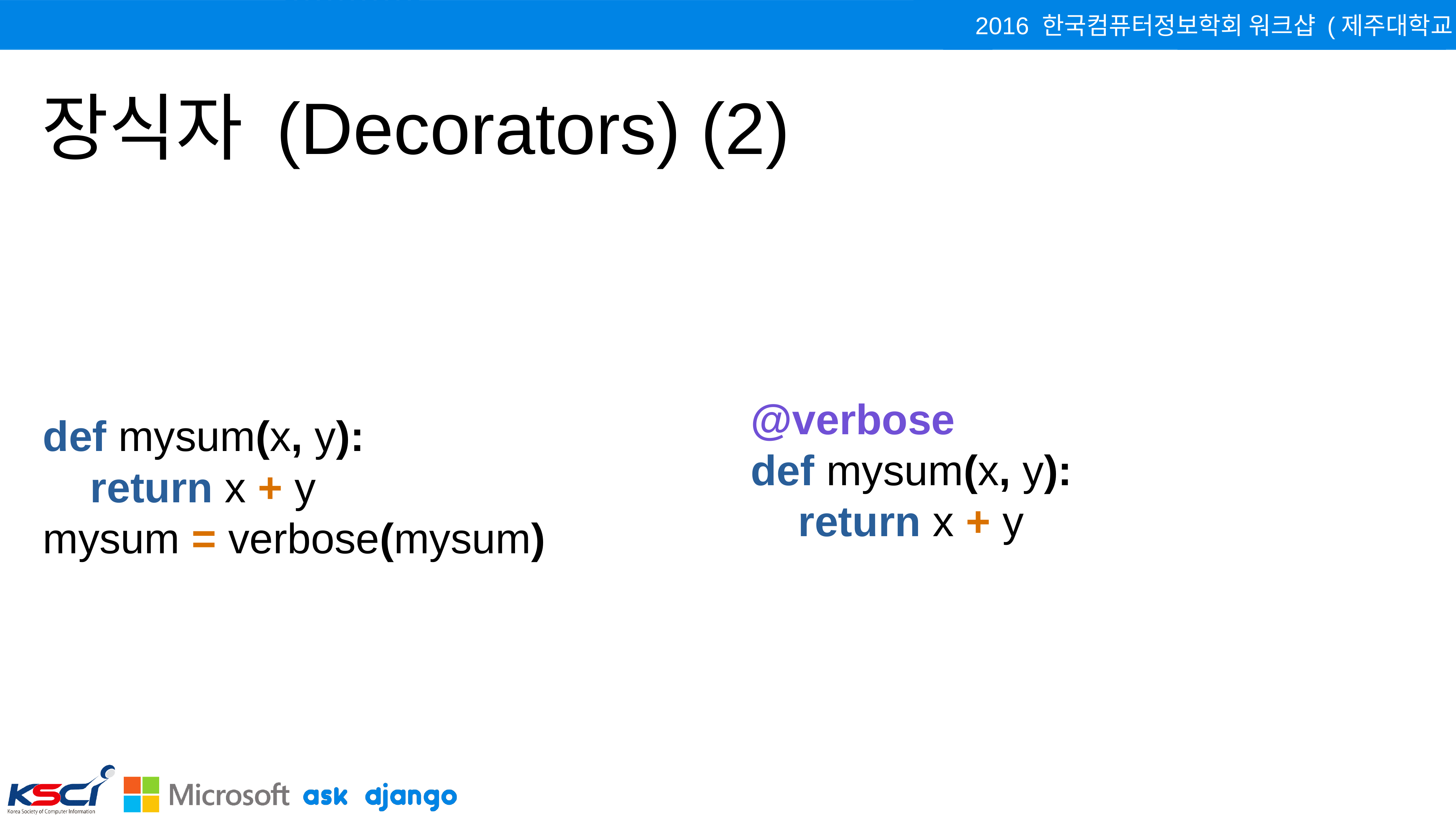

# 장식자 (Decorators) (2)
def mysum(x, y):
    return x + y
mysum = verbose(mysum)
@verbose
def mysum(x, y):
    return x + y